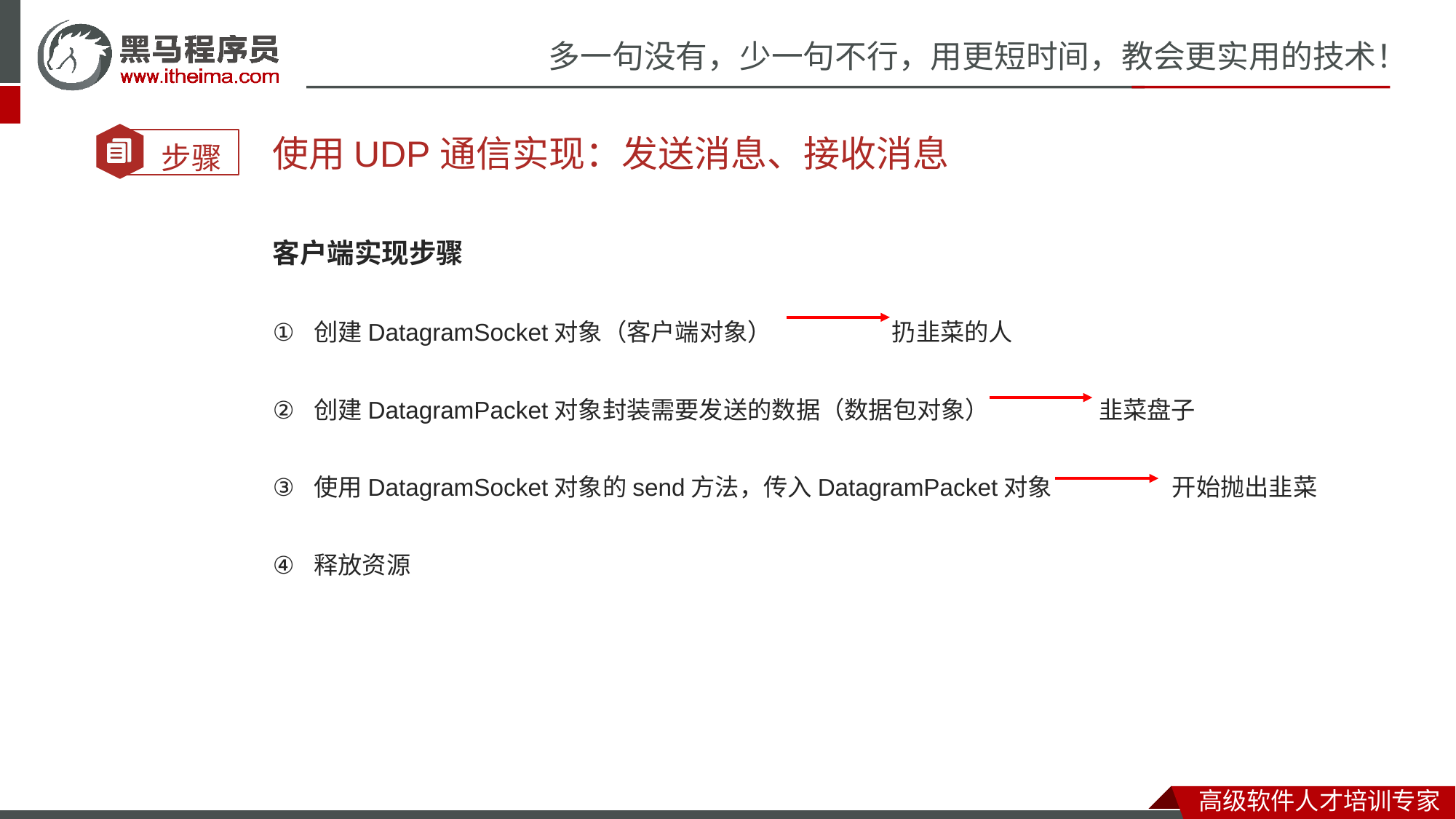

使用UDP通信实现：发送消息、接收消息
客户端实现步骤
创建DatagramSocket对象（客户端对象）                      扔韭菜的人
创建DatagramPacket对象封装需要发送的数据（数据包对象）                    韭菜盘子
使用DatagramSocket对象的send方法，传入DatagramPacket对象                      开始抛出韭菜
释放资源